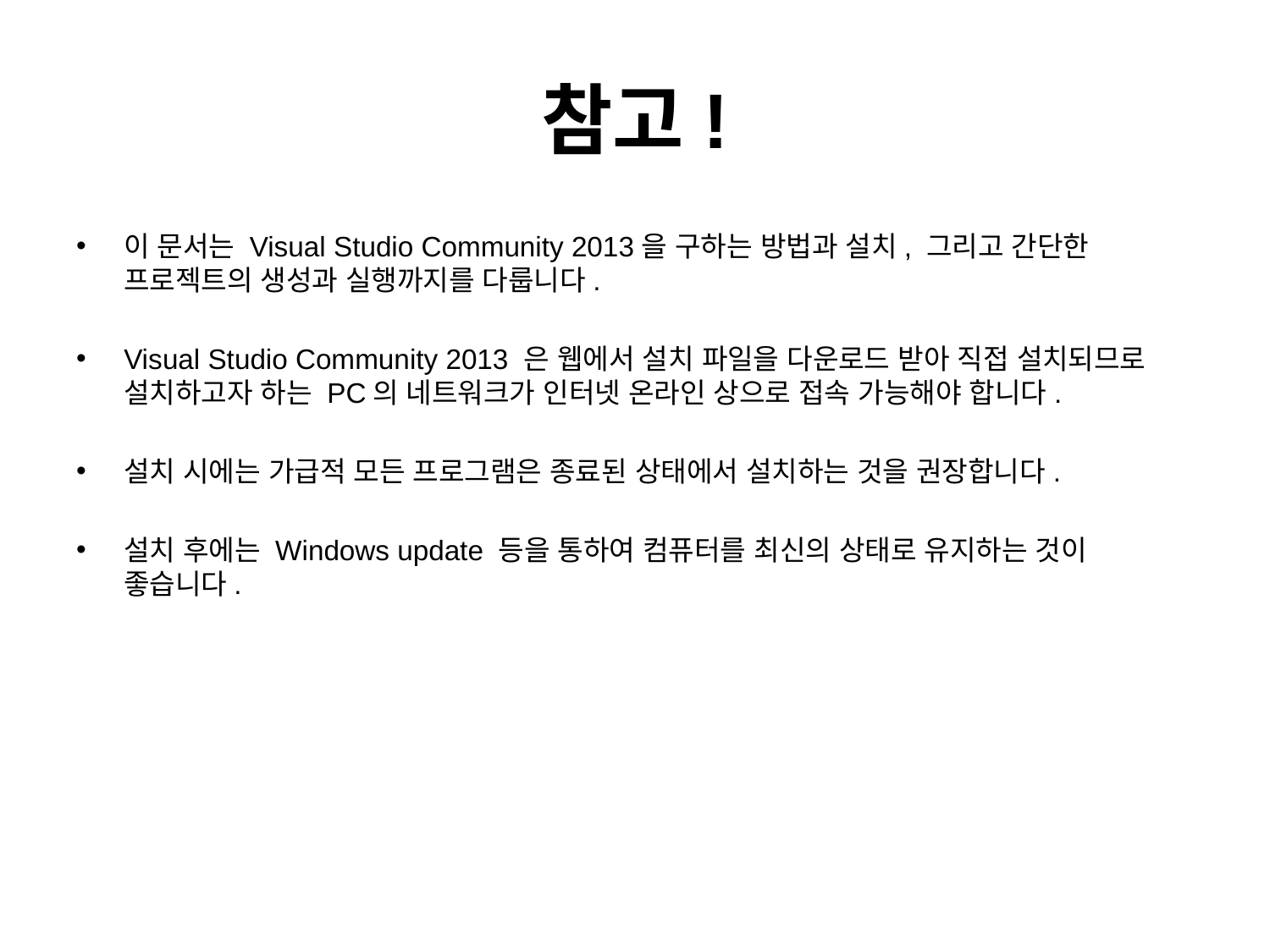

# 참고!
이 문서는 Visual Studio Community 2013을 구하는 방법과 설치, 그리고 간단한 프로젝트의 생성과 실행까지를 다룹니다.

Visual Studio Community 2013 은 웹에서 설치 파일을 다운로드 받아 직접 설치되므로 설치하고자 하는 PC의 네트워크가 인터넷 온라인 상으로 접속 가능해야 합니다.

설치 시에는 가급적 모든 프로그램은 종료된 상태에서 설치하는 것을 권장합니다.

설치 후에는 Windows update 등을 통하여 컴퓨터를 최신의 상태로 유지하는 것이 좋습니다.